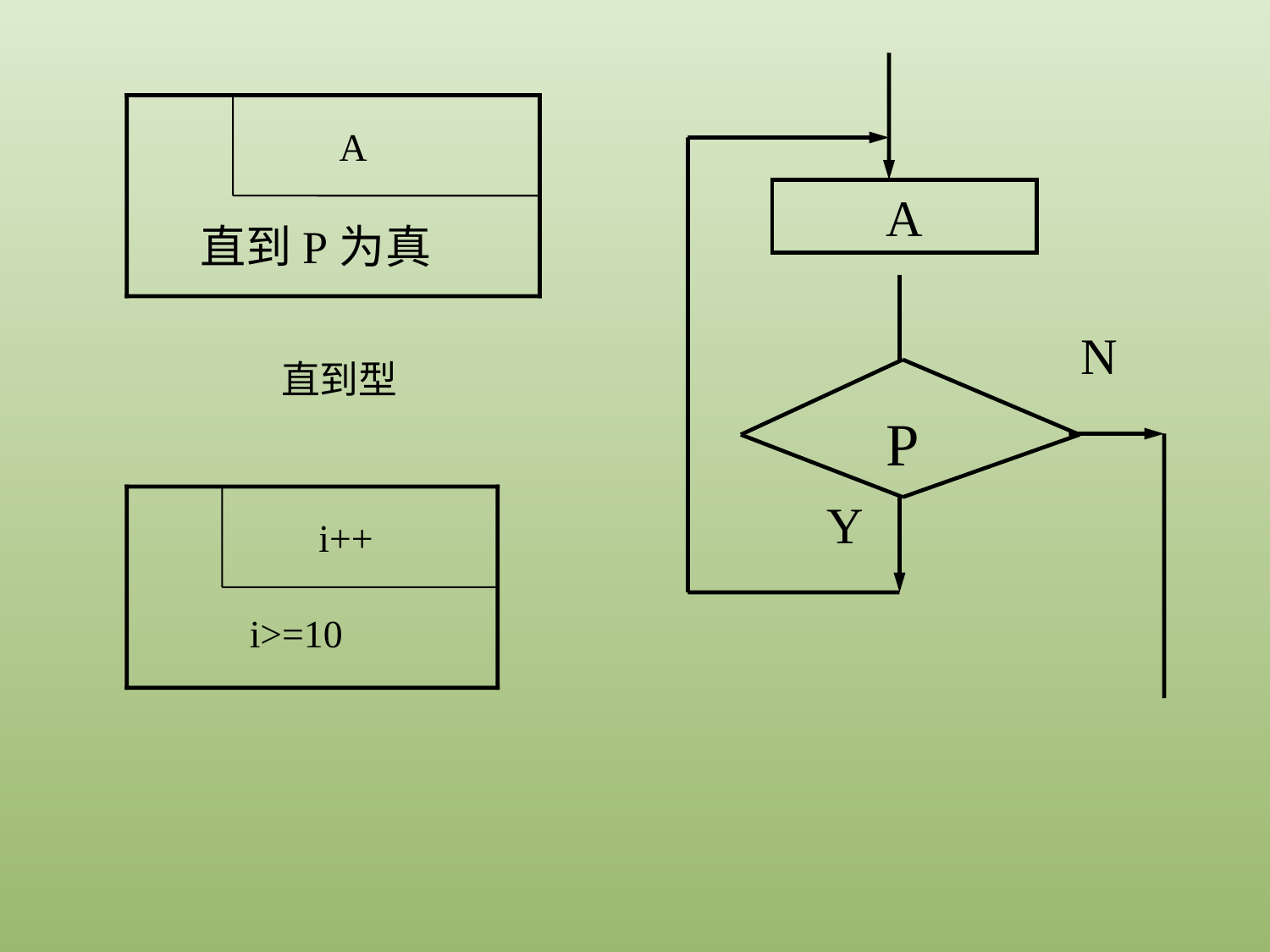

A

N

P

Y

A

直到P为真

直到型

i++

i>=10

94